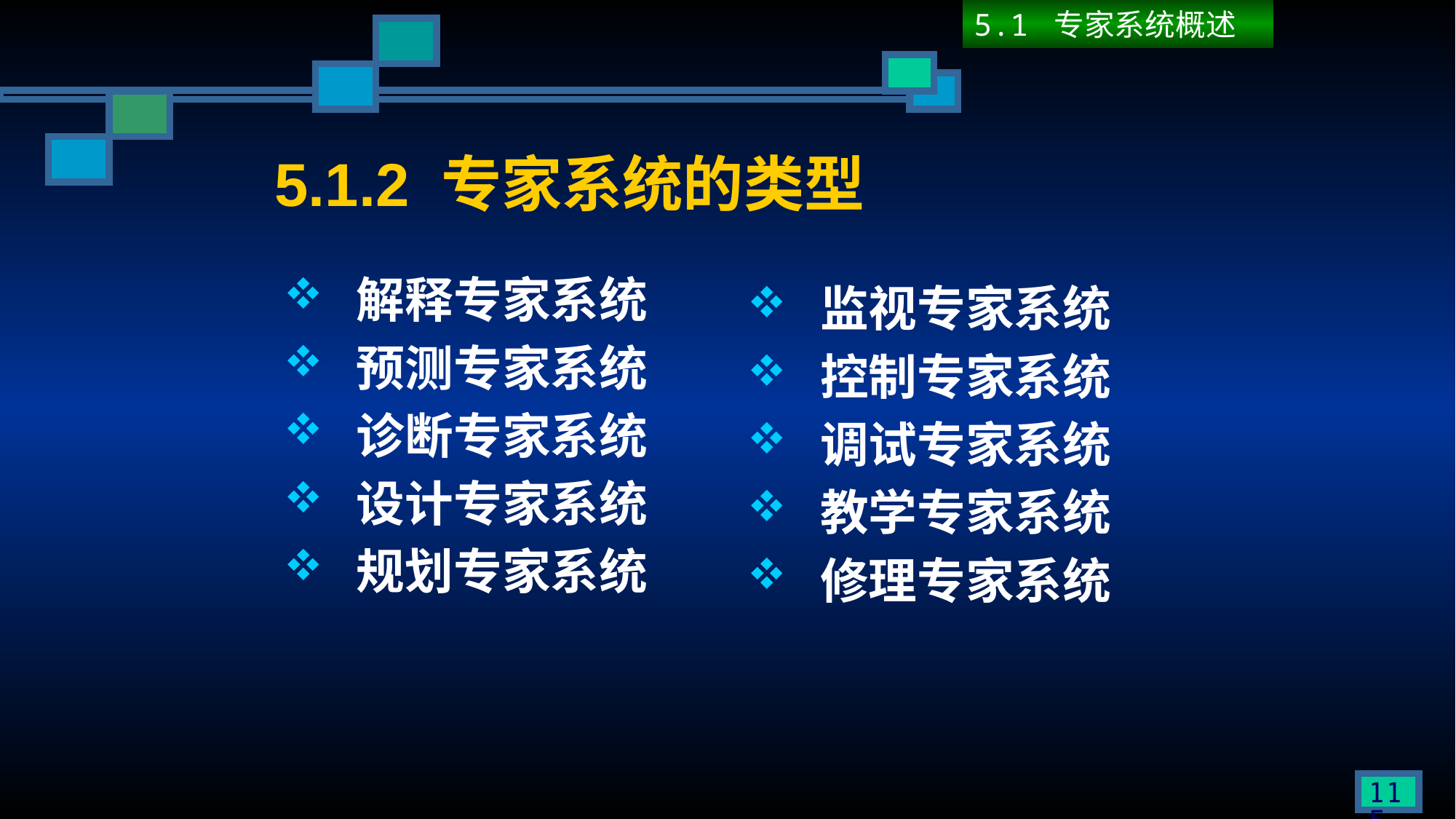

5.1 专家系统概述
# 5.1.2 专家系统的类型
解释专家系统
预测专家系统
诊断专家系统
设计专家系统
规划专家系统
监视专家系统
控制专家系统
调试专家系统
教学专家系统
修理专家系统
115